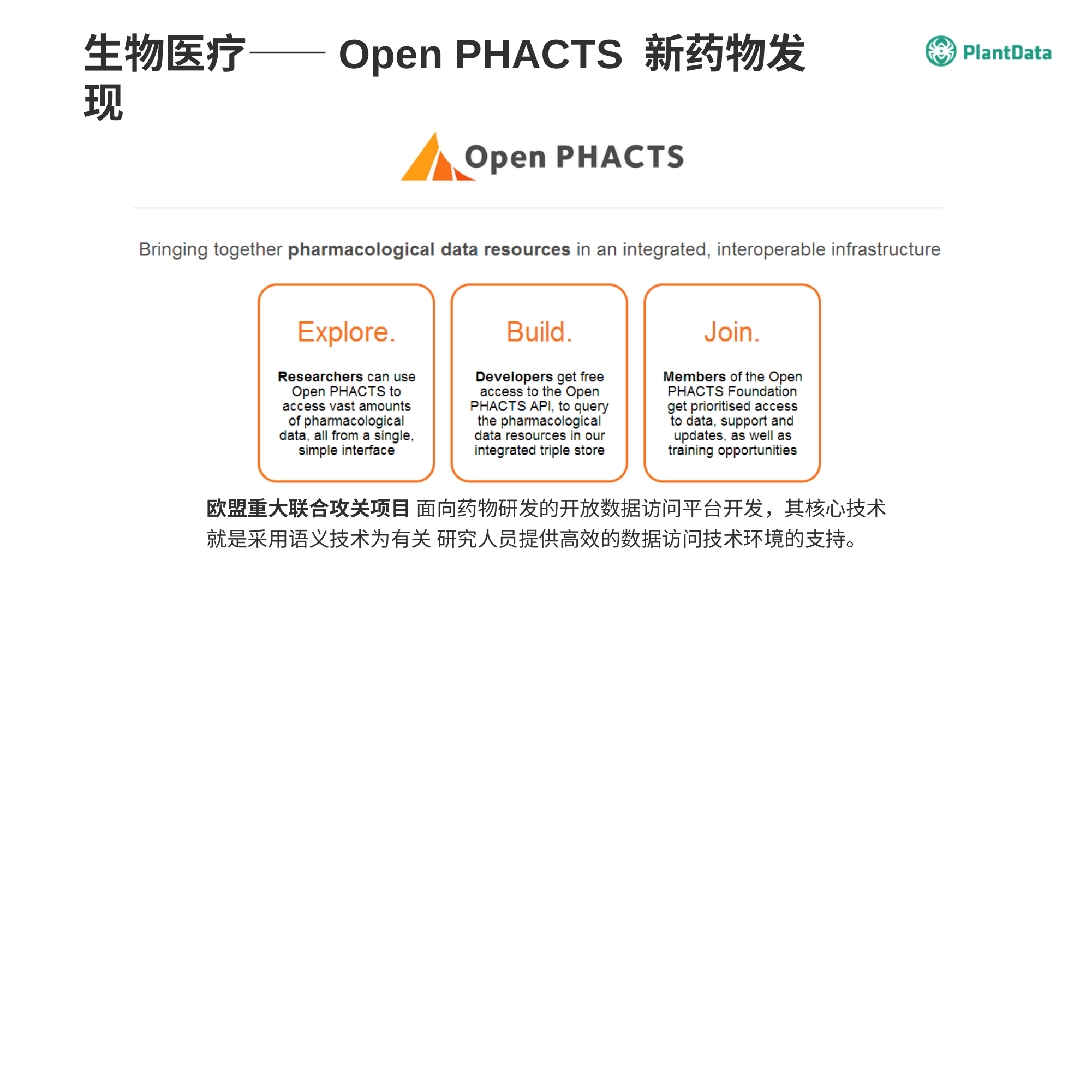

生物医疗——Open PHACTS 新药物发现

欧盟重大联合攻关项目 面向药物研发的开放数据访问平台开发，其核心技术就是采用语义技术为有关 研究人员提供高效的数据访问技术环境的支持。